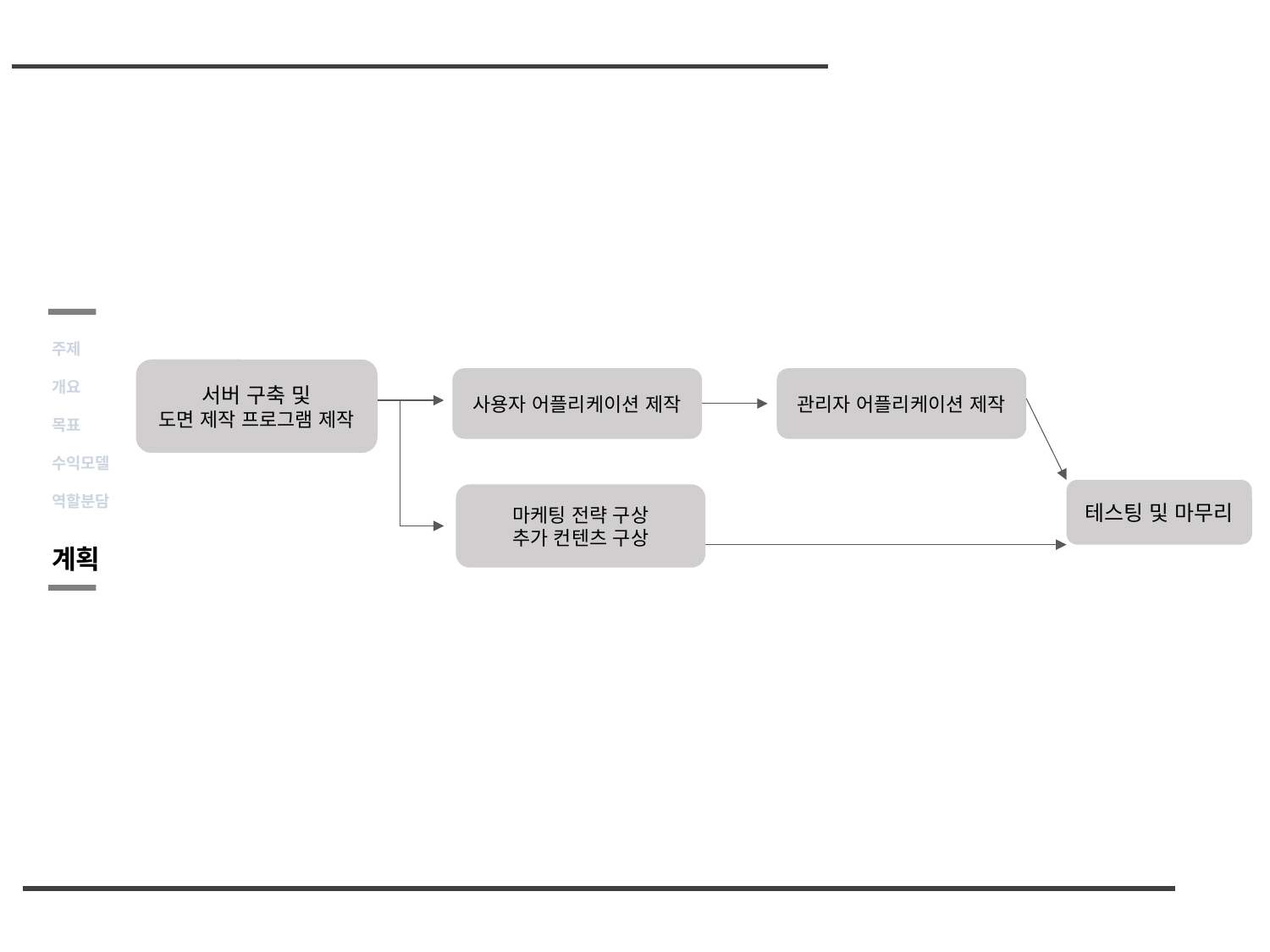

주제
개요
목표
수익모델
역할분담
계획
서버 구축 및
도면 제작 프로그램 제작
사용자 어플리케이션 제작
관리자 어플리케이션 제작
테스팅 및 마무리
마케팅 전략 구상
추가 컨텐츠 구상